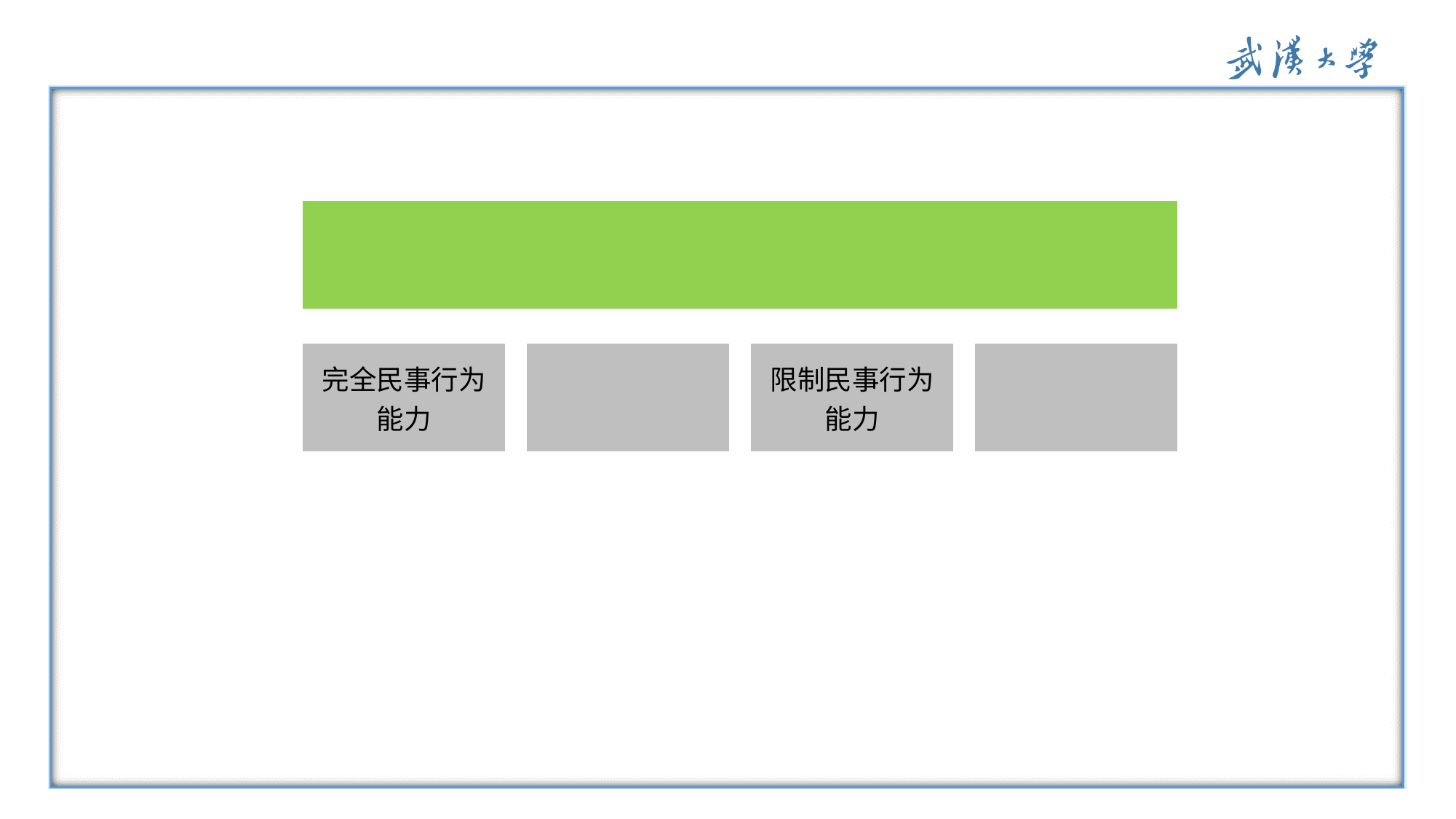

民事行为能力
完全民事行为能力
行为能力
限制民事行为能力
自然人的民事行为能力